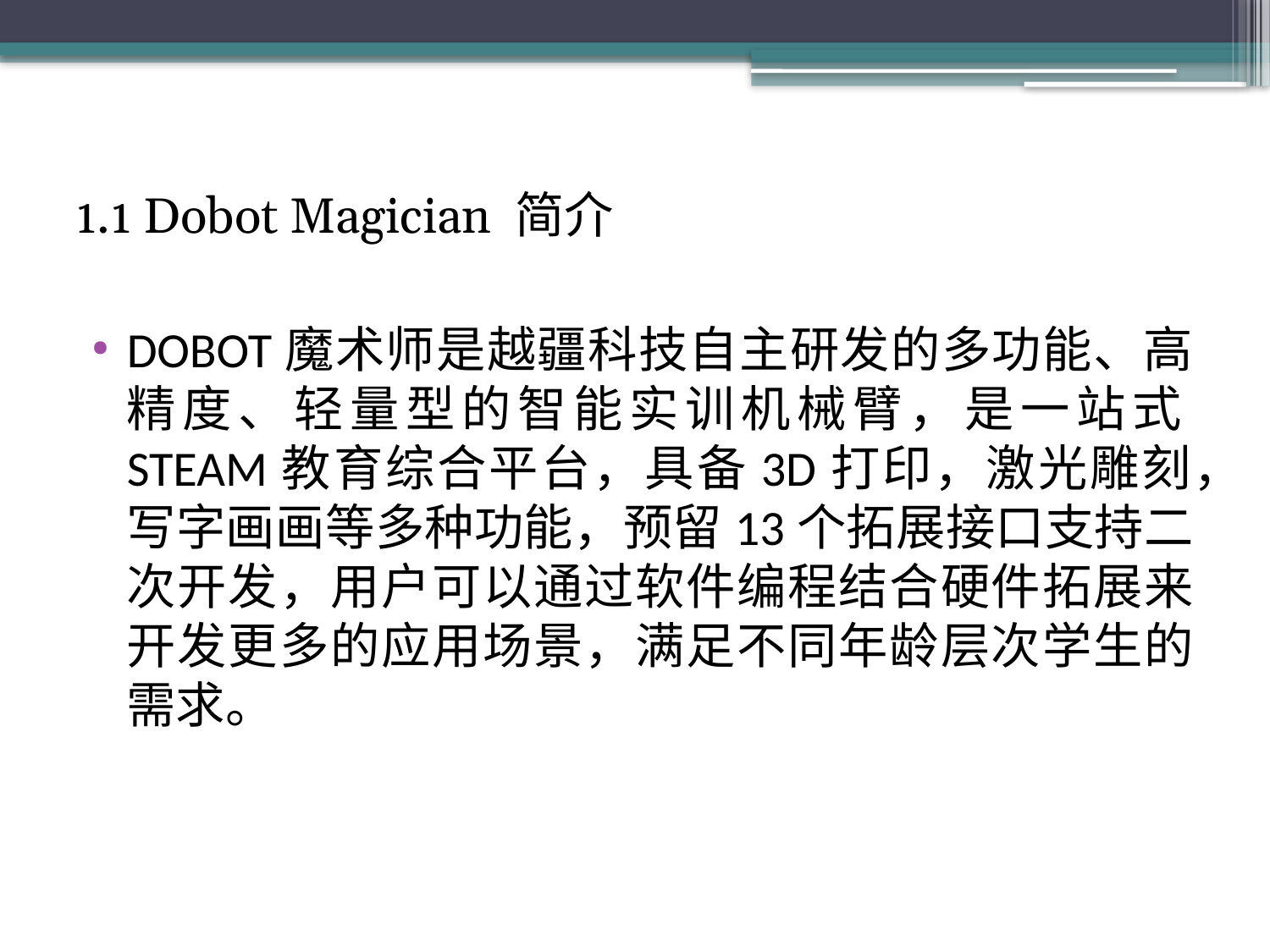

# 1.1 Dobot Magician 简介
DOBOT魔术师是越疆科技自主研发的多功能、高精度、轻量型的智能实训机械臂，是一站式STEAM教育综合平台，具备3D打印，激光雕刻，写字画画等多种功能，预留13个拓展接口支持二次开发，用户可以通过软件编程结合硬件拓展来开发更多的应用场景，满足不同年龄层次学生的需求。